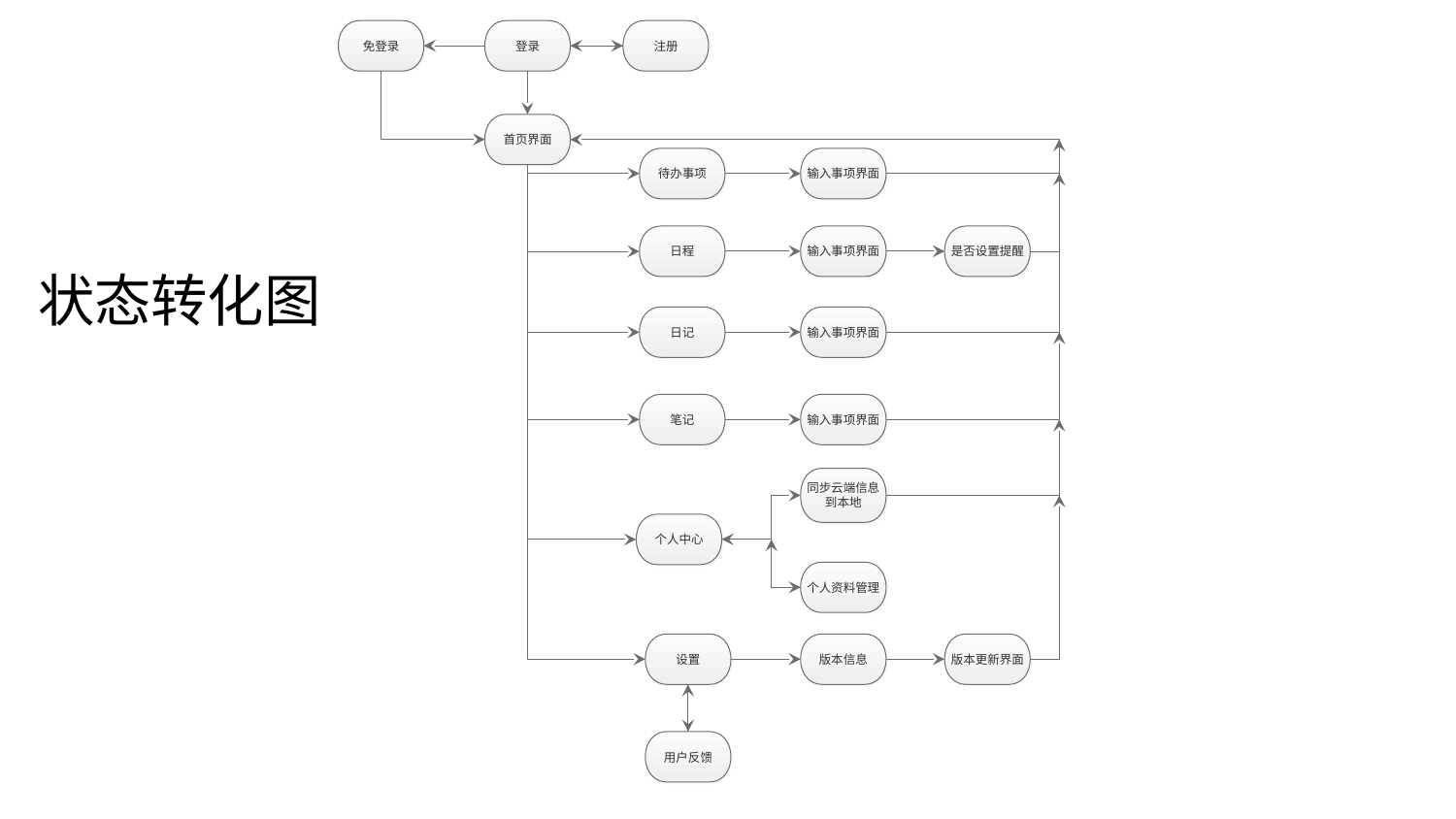

免登录

登录

注册

首页界面

待办事项

输入事项界面

日程

输入事项界面

是否设置提醒

日记

输入事项界面

笔记

输入事项界面

同步云端信息到本地

个人中心

个人资料管理

设置

版本信息

版本更新界面

用户反馈

状态转化图